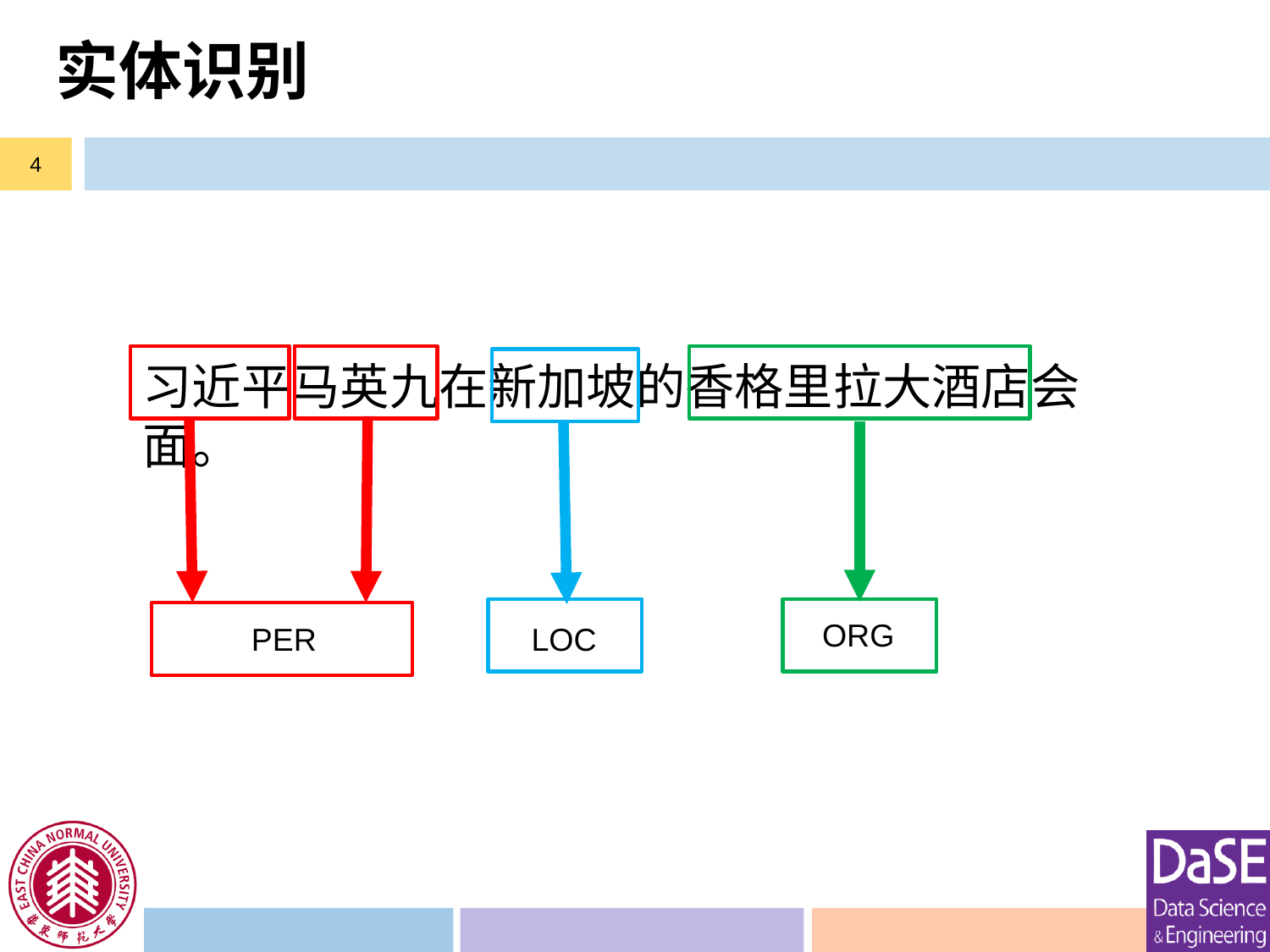

# 实体识别
4

习近平马英九在新加坡的香格里拉大酒店会面。

ORG
PER
LOC